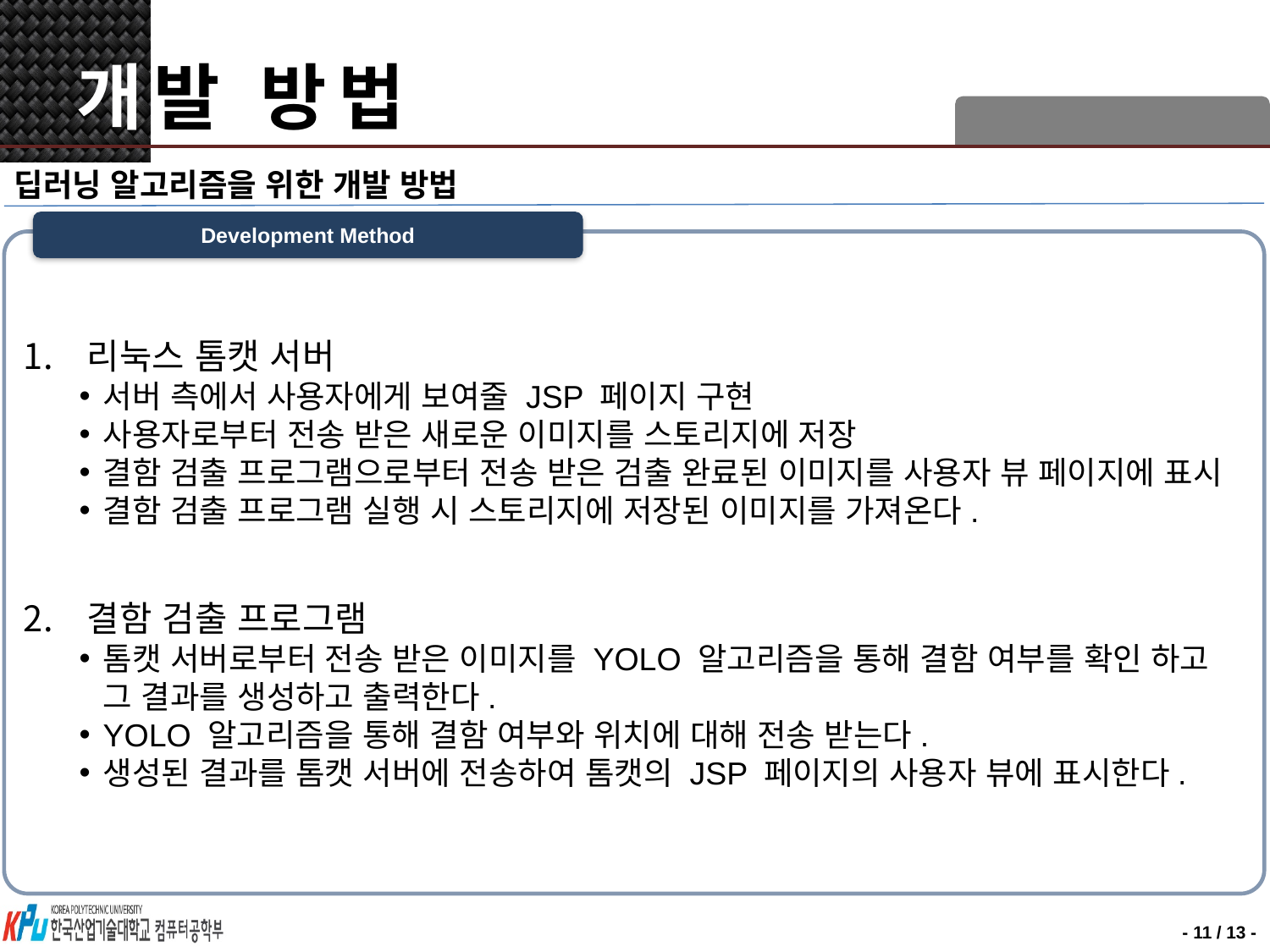

# 개발 방법
딥러닝 알고리즘을 위한 개발 방법
Development Method
리눅스 톰캣 서버
서버 측에서 사용자에게 보여줄 JSP 페이지 구현
사용자로부터 전송 받은 새로운 이미지를 스토리지에 저장
결함 검출 프로그램으로부터 전송 받은 검출 완료된 이미지를 사용자 뷰 페이지에 표시
결함 검출 프로그램 실행 시 스토리지에 저장된 이미지를 가져온다.

결함 검출 프로그램
톰캣 서버로부터 전송 받은 이미지를 YOLO 알고리즘을 통해 결함 여부를 확인 하고 그 결과를 생성하고 출력한다.
YOLO 알고리즘을 통해 결함 여부와 위치에 대해 전송 받는다.
생성된 결과를 톰캣 서버에 전송하여 톰캣의 JSP 페이지의 사용자 뷰에 표시한다.